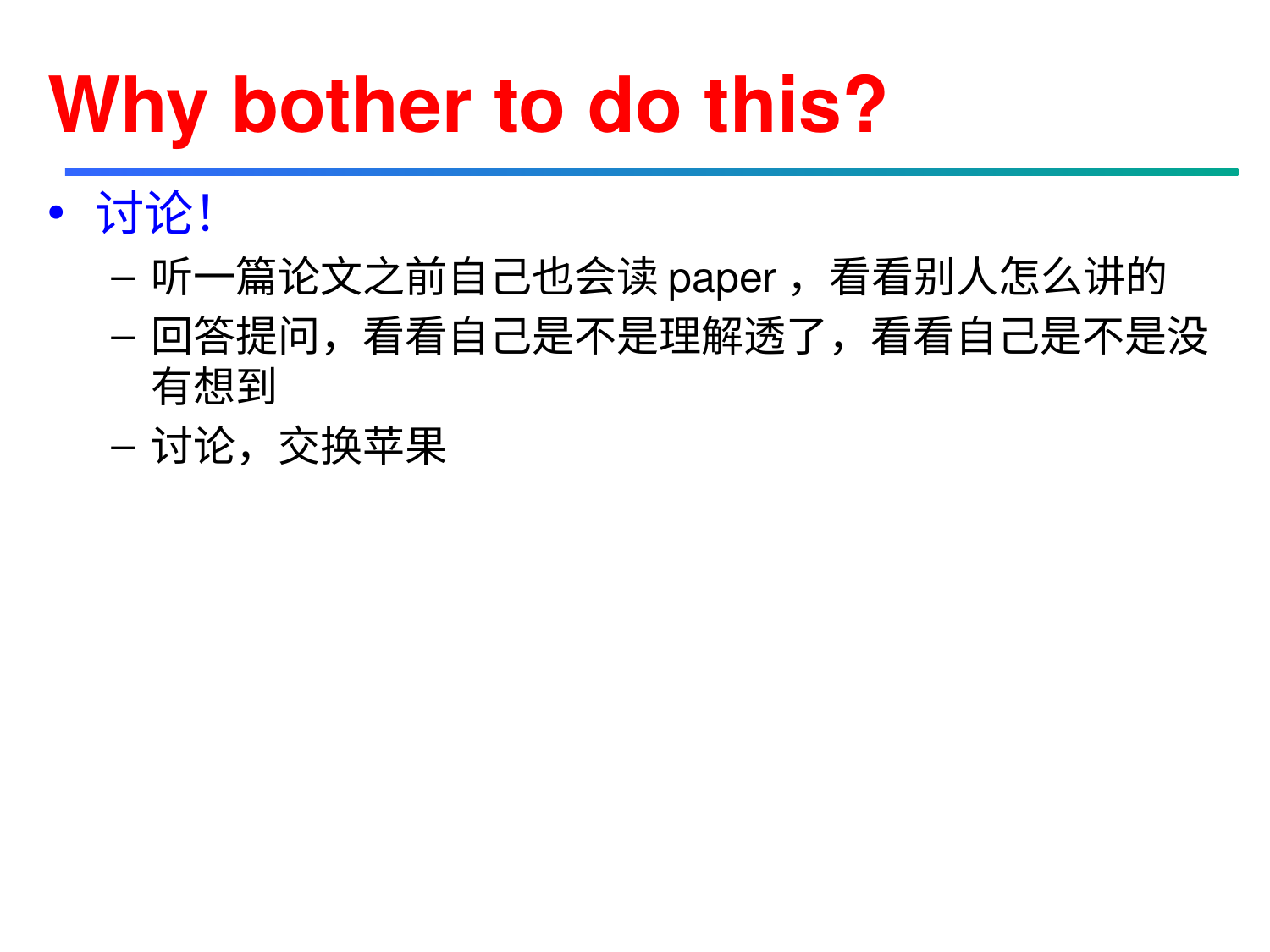

# Why bother to do this?
讨论！
听一篇论文之前自己也会读paper，看看别人怎么讲的
回答提问，看看自己是不是理解透了，看看自己是不是没有想到
讨论，交换苹果